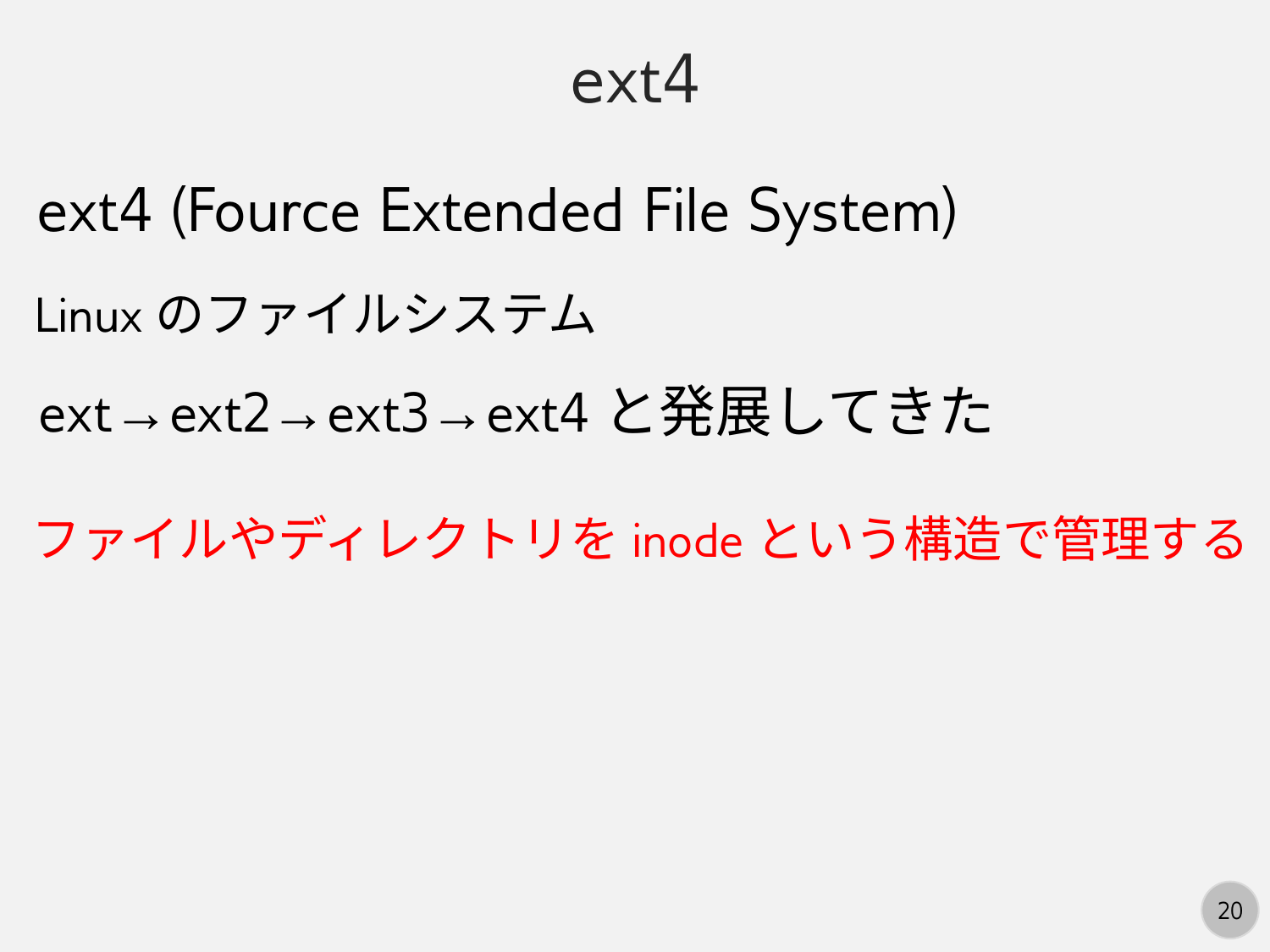

ext4
ext4 (Fource Extended File System)
Linuxのファイルシステム
ext→ext2→ext3→ext4と発展してきた
ファイルやディレクトリをinodeという構造で管理する